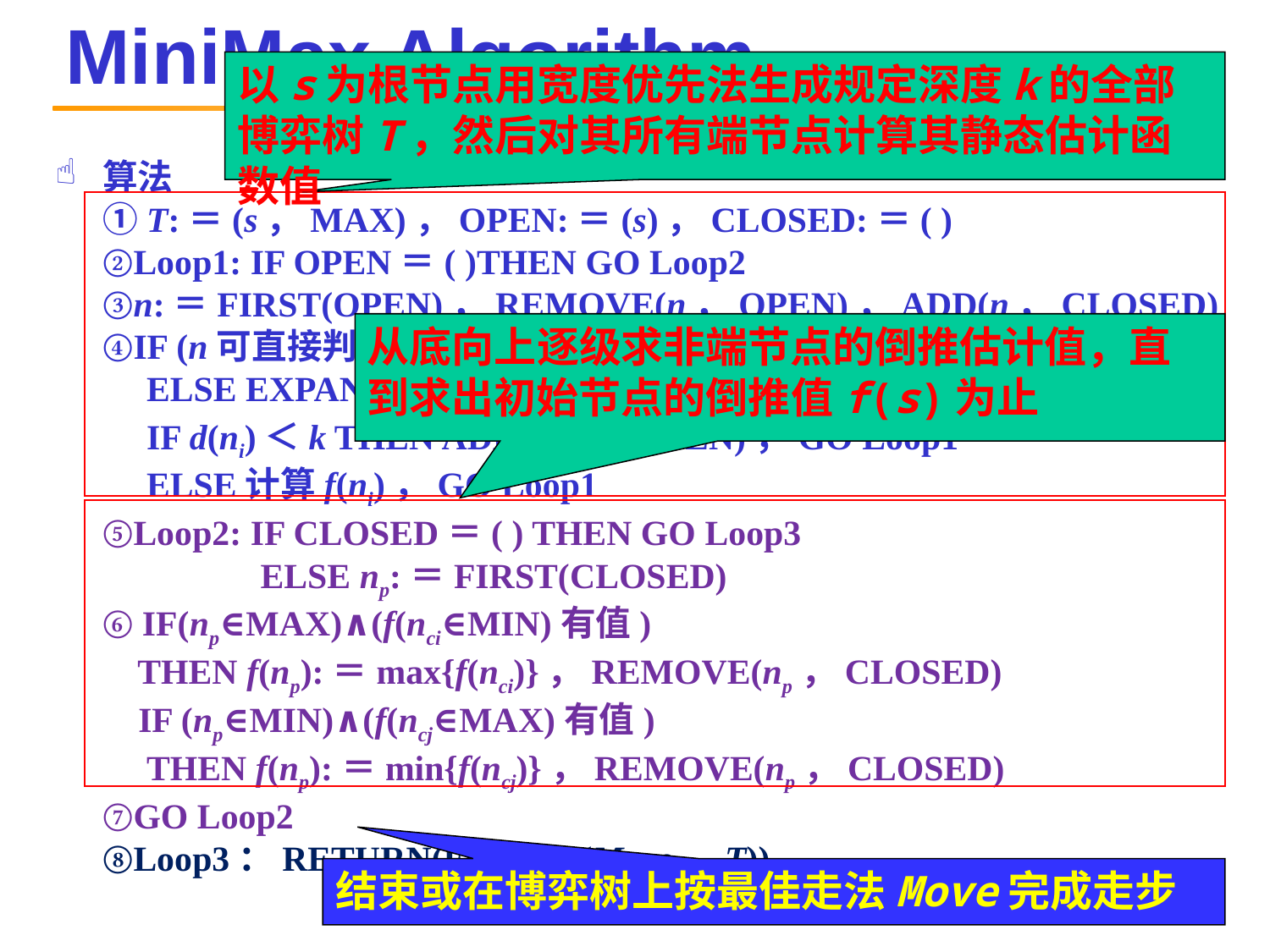

# MiniMax Algorithm
以s为根节点用宽度优先法生成规定深度k的全部博弈树T，然后对其所有端节点计算其静态估计函数值

算法
①T:＝(s，MAX)，OPEN:＝(s)，CLOSED:＝( )
②Loop1: IF OPEN＝( )THEN GO Loop2
③n:＝FIRST(OPEN)，REMOVE(n，OPEN)，ADD(n，CLOSED)
④IF (n可直接判定为赢、输或平局) THEN f(n):=∞∨-∞∨0，GO Loop1
　ELSE EXPAND(n)→{ni}，ADD({ni}，T)
　IF d(ni)＜k THEN ADD({ni}，OPEN)，GO Loop1
　ELSE计算f(ni)，GO Loop1
⑤Loop2: IF CLOSED＝( ) THEN GO Loop3
　　　　 ELSE np:＝FIRST(CLOSED)
⑥ IF(np∈MAX)∧(f(nci∈MIN)有值)
    THEN f(np):＝max{f(nci)}，REMOVE(np，CLOSED)
    IF (np∈MIN)∧(f(ncj∈MAX)有值)
　THEN f(np):＝min{f(ncj)}，REMOVE(np，CLOSED)
⑦GO Loop2
⑧Loop3：RETURN(END∨M(Move，T))
从底向上逐级求非端节点的倒推估计值，直到求出初始节点的倒推值f(s)为止

结束或在博弈树上按最佳走法Move完成走步